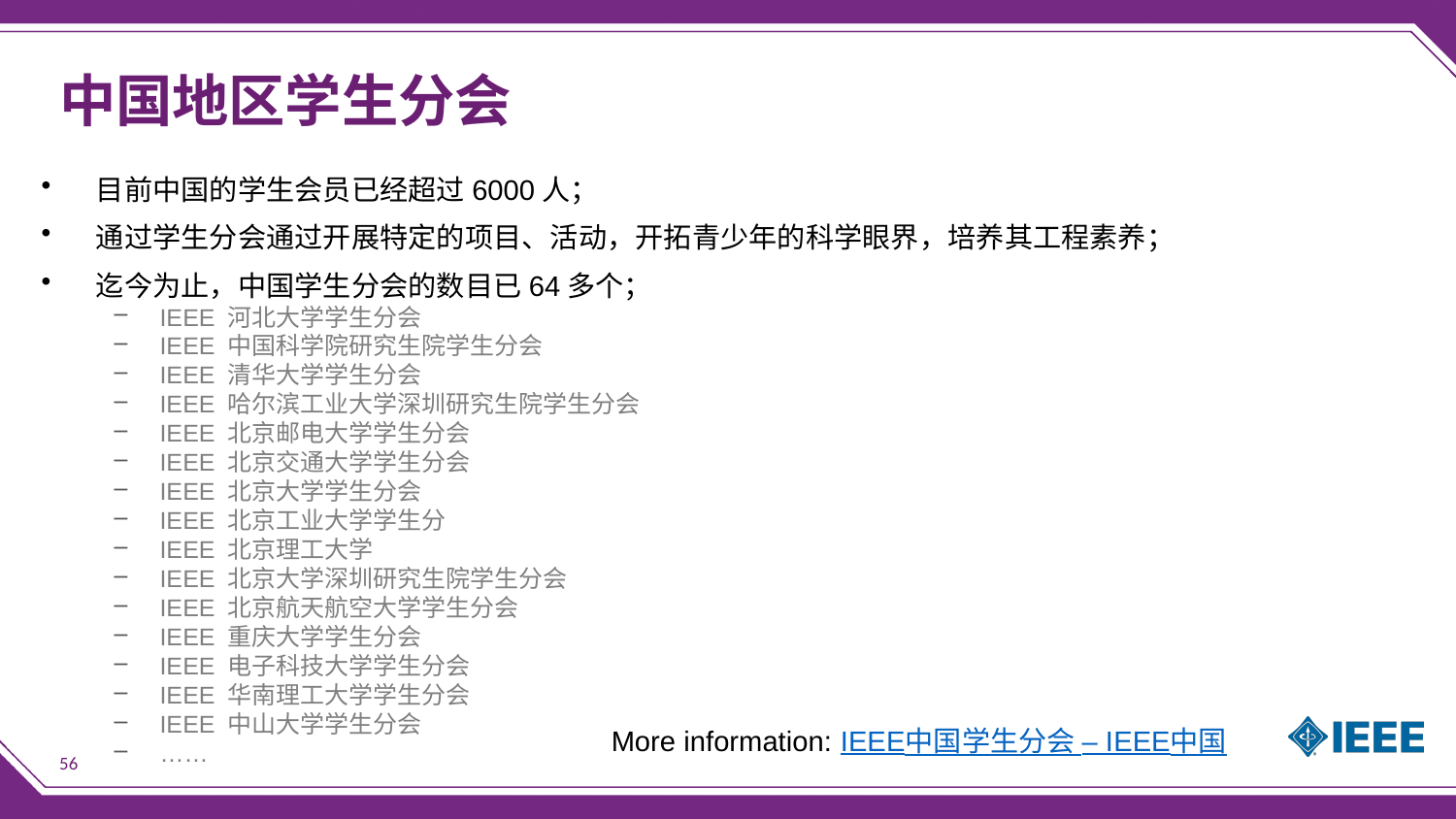

中国地区学生分会
目前中国的学生会员已经超过6000人；
通过学生分会通过开展特定的项目、活动，开拓青少年的科学眼界，培养其工程素养；
迄今为止，中国学生分会的数目已64多个；
IEEE 河北大学学生分会
IEEE 中国科学院研究生院学生分会
IEEE 清华大学学生分会
IEEE 哈尔滨工业大学深圳研究生院学生分会
IEEE 北京邮电大学学生分会
IEEE 北京交通大学学生分会
IEEE 北京大学学生分会
IEEE 北京工业大学学生分
IEEE 北京理工大学
IEEE 北京大学深圳研究生院学生分会
IEEE 北京航天航空大学学生分会
IEEE 重庆大学学生分会
IEEE 电子科技大学学生分会
IEEE 华南理工大学学生分会
IEEE 中山大学学生分会
……
More information: IEEE中国学生分会 – IEEE中国
56